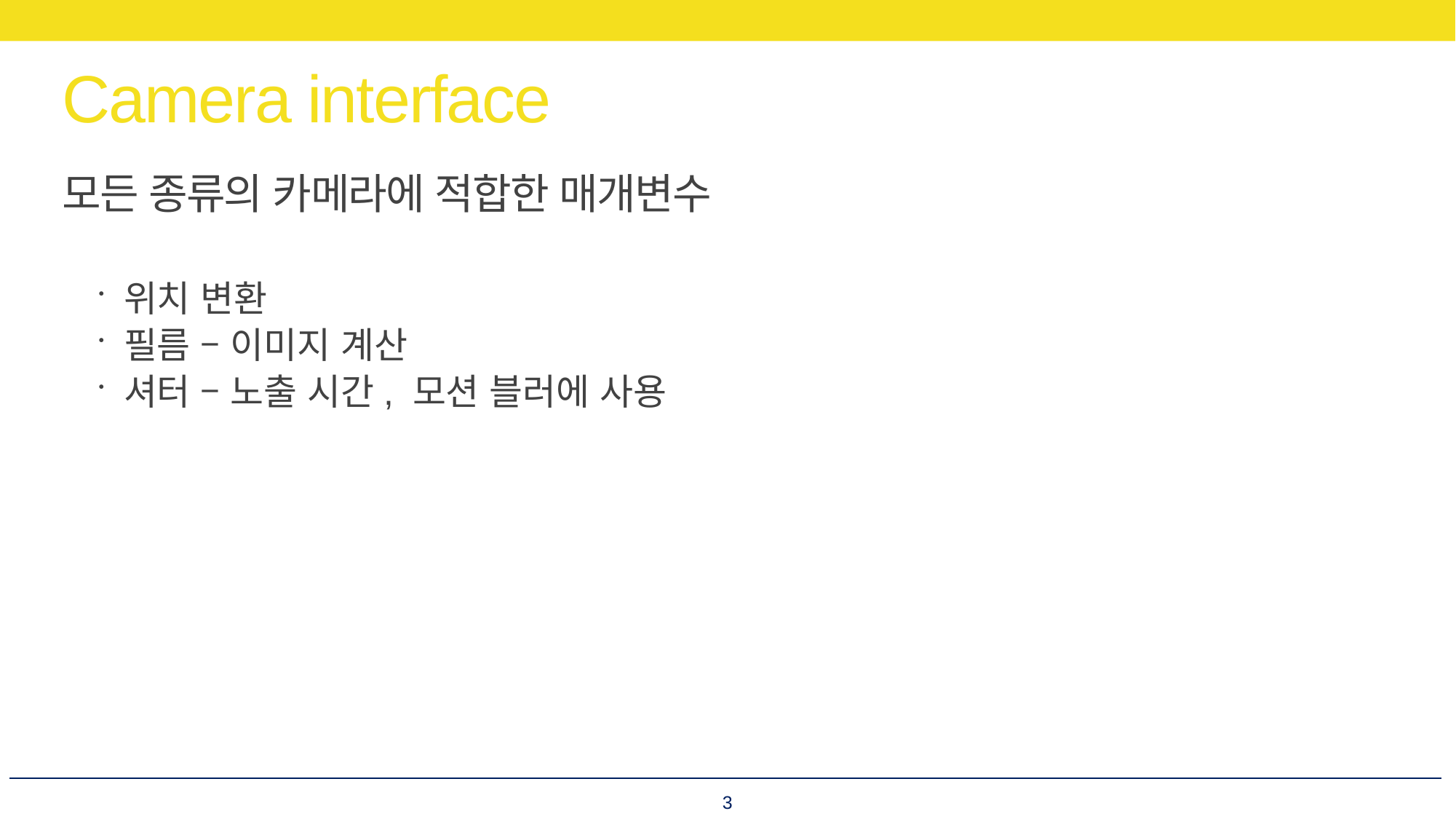

# Camera interface
모든 종류의 카메라에 적합한 매개변수

위치 변환
필름 – 이미지 계산
셔터 – 노출 시간, 모션 블러에 사용

3